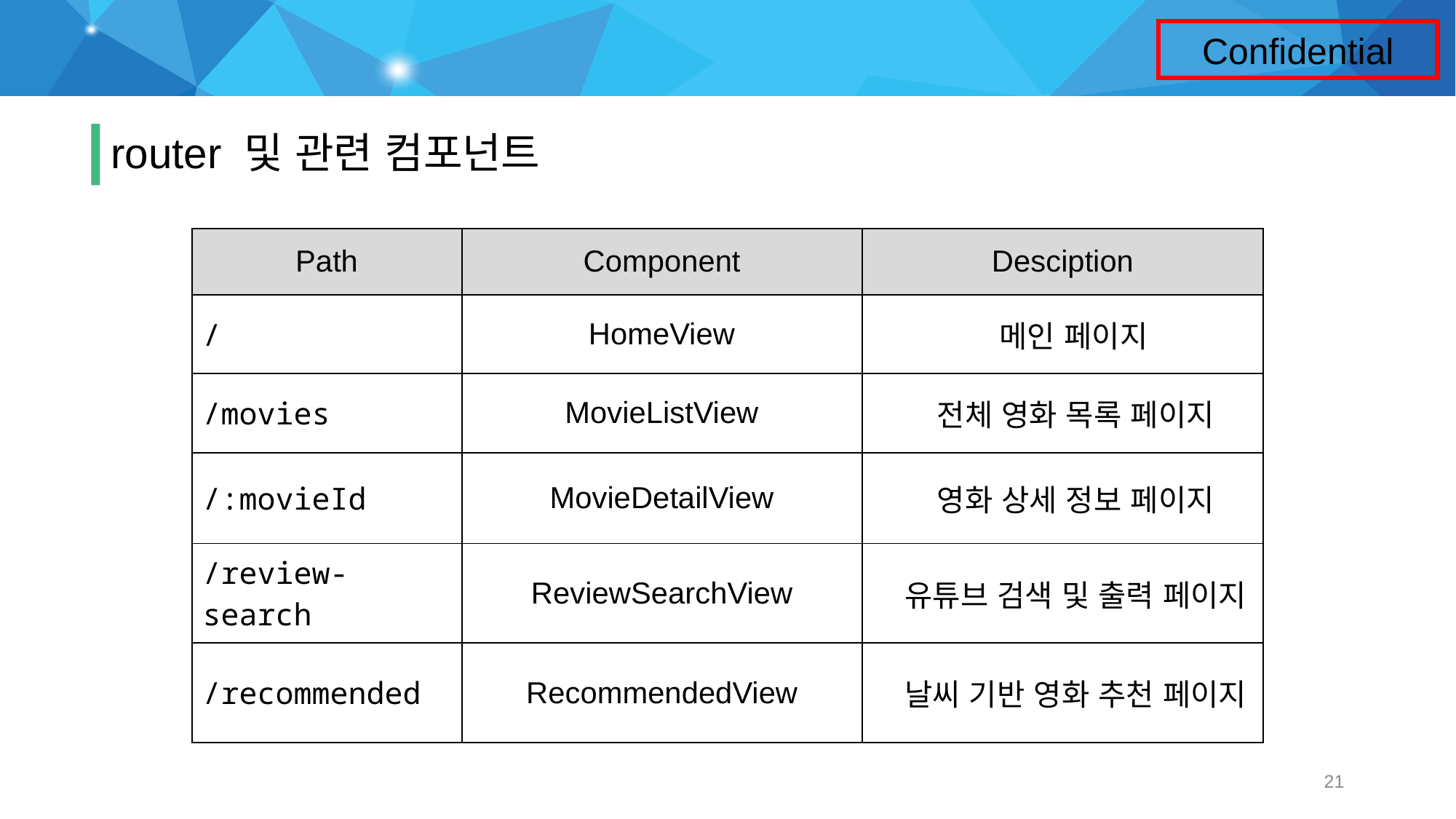

# 프로젝트 안내
router 및 관련 컴포넌트
| Path | Component | Desciption |
| --- | --- | --- |
| / | HomeView | 메인 페이지 |
| /movies | MovieListView | 전체 영화 목록 페이지 |
| /:movieId | MovieDetailView | 영화 상세 정보 페이지 |
| /review-search | ReviewSearchView | 유튜브 검색 및 출력 페이지 |
| /recommended | RecommendedView | 날씨 기반 영화 추천 페이지 |
21